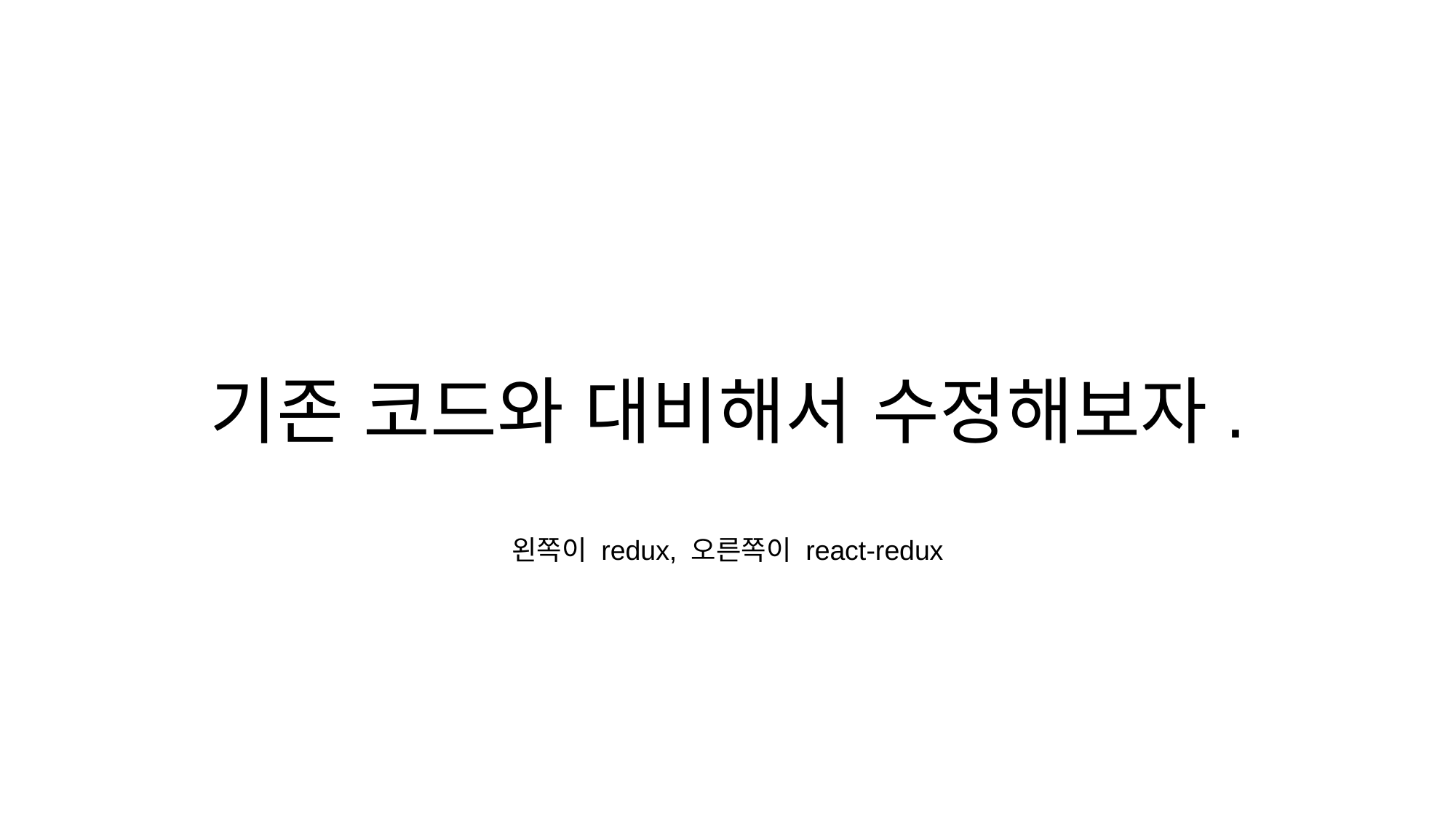

기존 코드와 대비해서 수정해보자.
왼쪽이 redux, 오른쪽이 react-redux